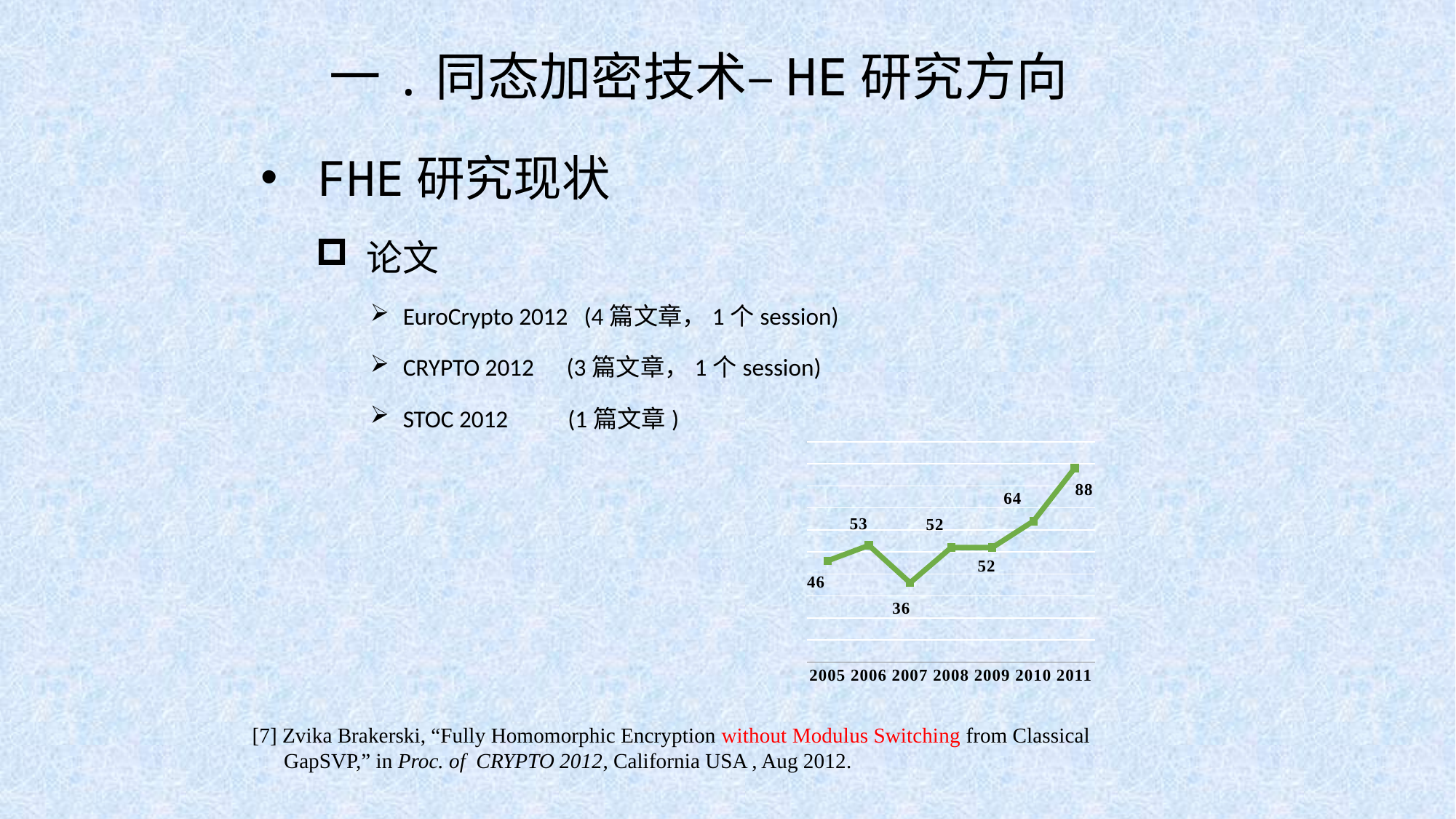

# 一.同态加密技术–HE研究方向
 FHE研究现状
 论文
 EuroCrypto 2012   (4篇文章，1个session)
 CRYPTO 2012      (3篇文章，1个session)
 STOC 2012           (1篇文章)

### Chart

| Category | Number |
|---|---|
| 2005 | 46.0 |
| 2006 | 53.0 |
| 2007 | 36.0 |
| 2008 | 52.0 |
| 2009 | 52.0 |
| 2010 | 64.0 |
| 2011 | 88.0 |
[7] Zvika Brakerski, “Fully Homomorphic Encryption without Modulus Switching from Classical
      GapSVP,” in Proc. of  CRYPTO 2012, California USA , Aug 2012.